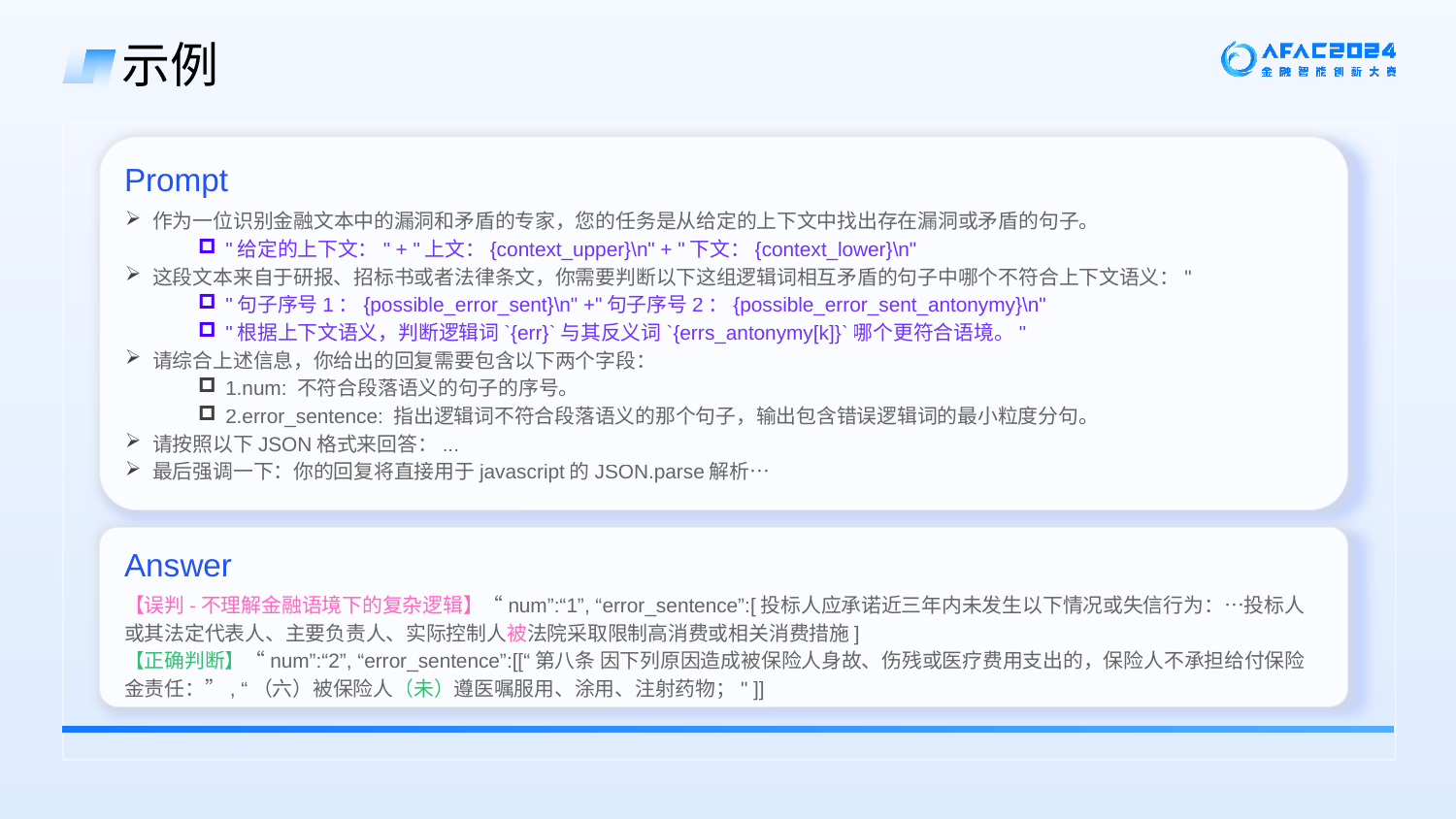

示例

Prompt
作为一位识别金融文本中的漏洞和矛盾的专家，您的任务是从给定的上下文中找出存在漏洞或矛盾的句子。
"给定的上下文：" + "上文：{context_upper}\n" + "下文：{context_lower}\n"
这段文本来自于研报、招标书或者法律条文，你需要判断以下这组逻辑词相互矛盾的句子中哪个不符合上下文语义："
"句子序号1：{possible_error_sent}\n" +"句子序号2：{possible_error_sent_antonymy}\n"
"根据上下文语义，判断逻辑词`{err}`与其反义词`{errs_antonymy[k]}`哪个更符合语境。"
请综合上述信息，你给出的回复需要包含以下两个字段：
1.num: 不符合段落语义的句子的序号。
2.error_sentence: 指出逻辑词不符合段落语义的那个句子，输出包含错误逻辑词的最小粒度分句。
请按照以下JSON格式来回答：...
最后强调一下：你的回复将直接用于javascript的JSON.parse解析…

Answer

【误判-不理解金融语境下的复杂逻辑】“num”:“1”, “error_sentence”:[投标人应承诺近三年内未发生以下情况或失信行为：…投标人或其法定代表人、主要负责人、实际控制人被法院采取限制高消费或相关消费措施]
【正确判断】“num”:“2”, “error_sentence”:[[“第八条 因下列原因造成被保险人身故、伤残或医疗费用支出的，保险人不承担给付保险金责任：”, “（六）被保险人（未）遵医嘱服用、涂用、注射药物；" ]]